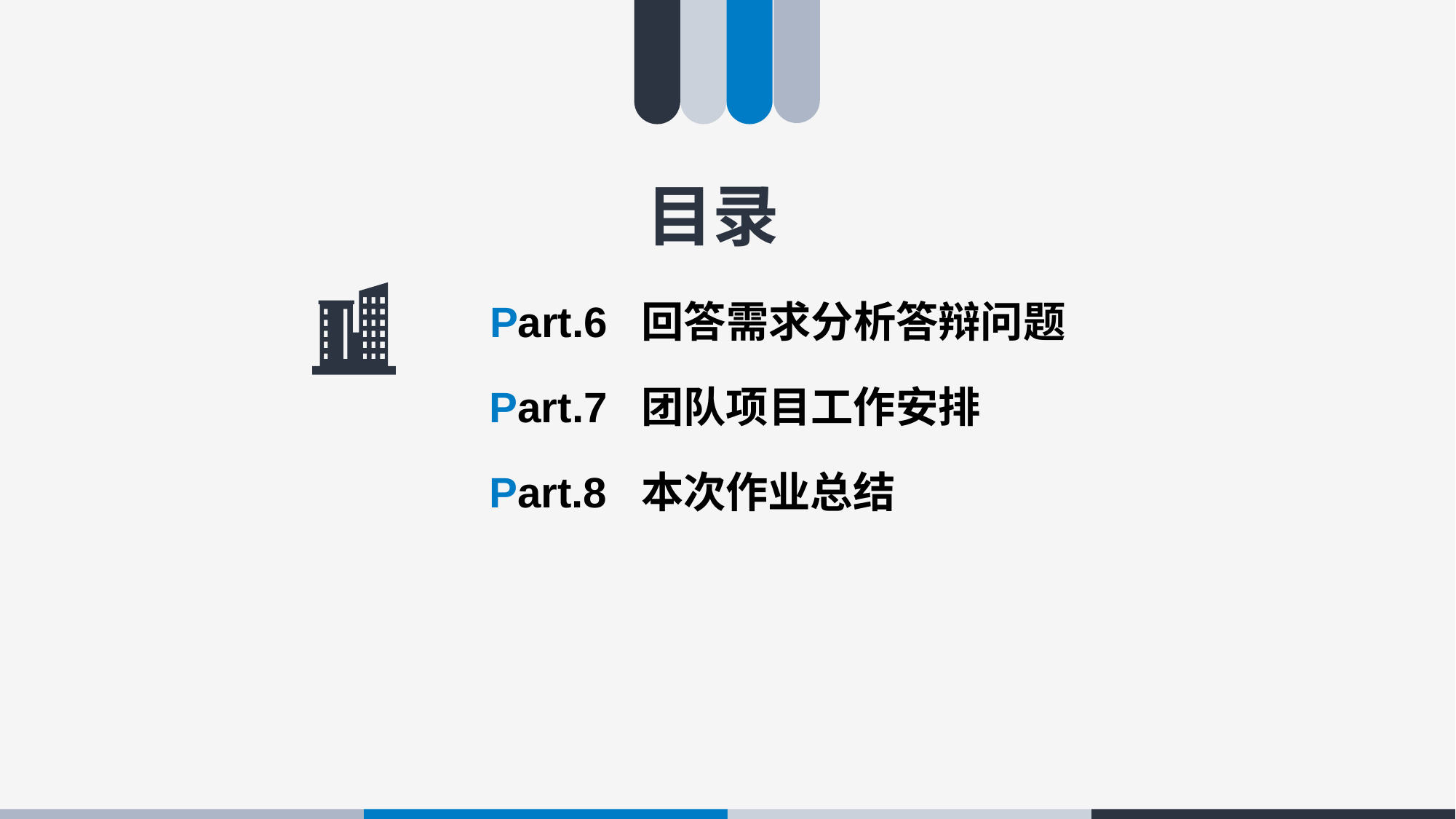

再介绍
关于  团队工作/计划安排
目录

Part.6  回答需求分析答辩问题
Part.7  团队项目工作安排
Part.8  本次作业总结